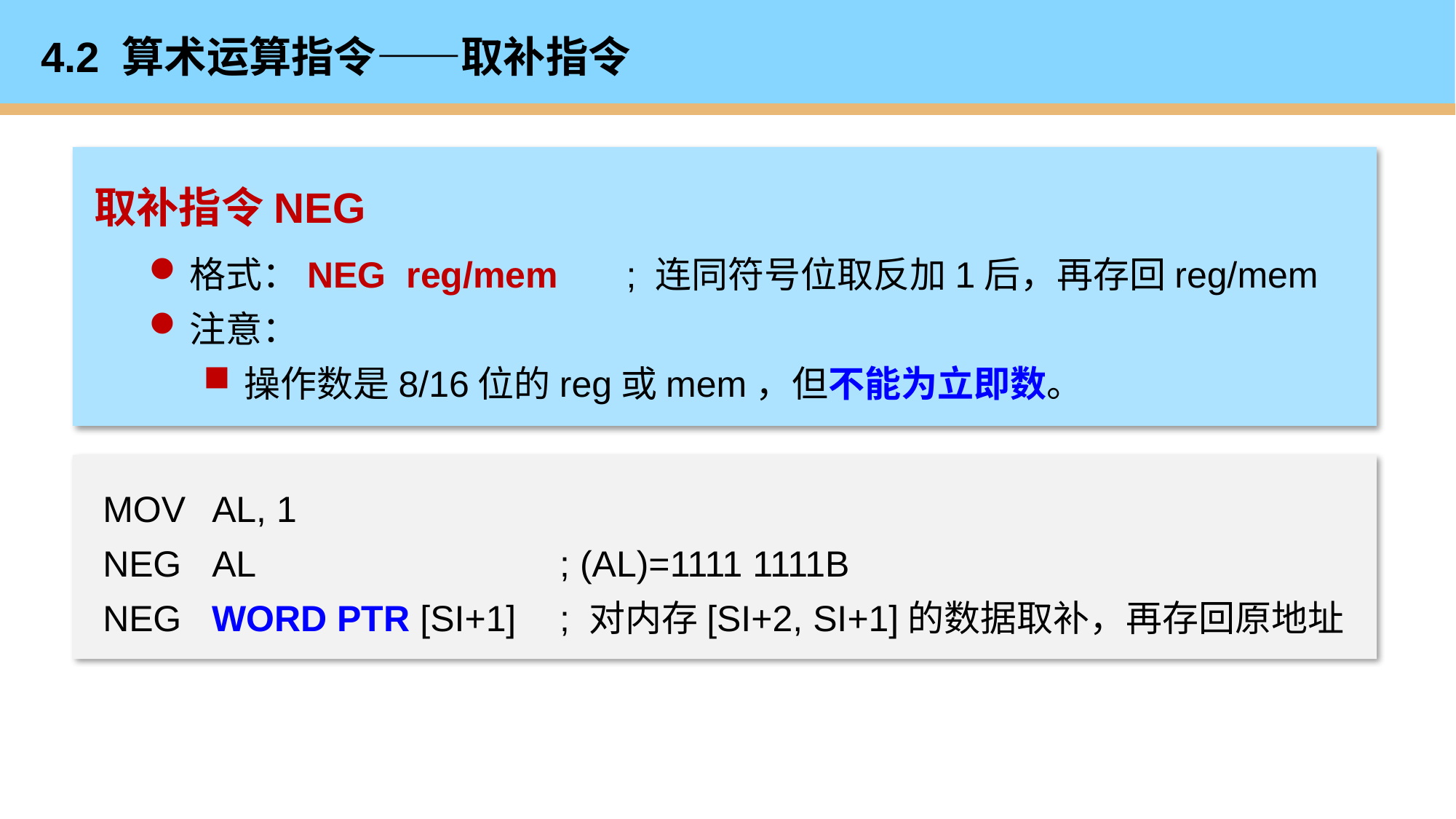

# 4.2 算术运算指令——取补指令
取补指令NEG
格式：NEG  reg/mem	; 连同符号位取反加1后，再存回reg/mem
注意：
操作数是8/16位的reg或mem，但不能为立即数。
MOV	AL, 1
NEG	AL			  ; (AL)=1111 1111B
NEG   WORD PTR [SI+1]	  ; 对内存[SI+2, SI+1]的数据取补，再存回原地址
88